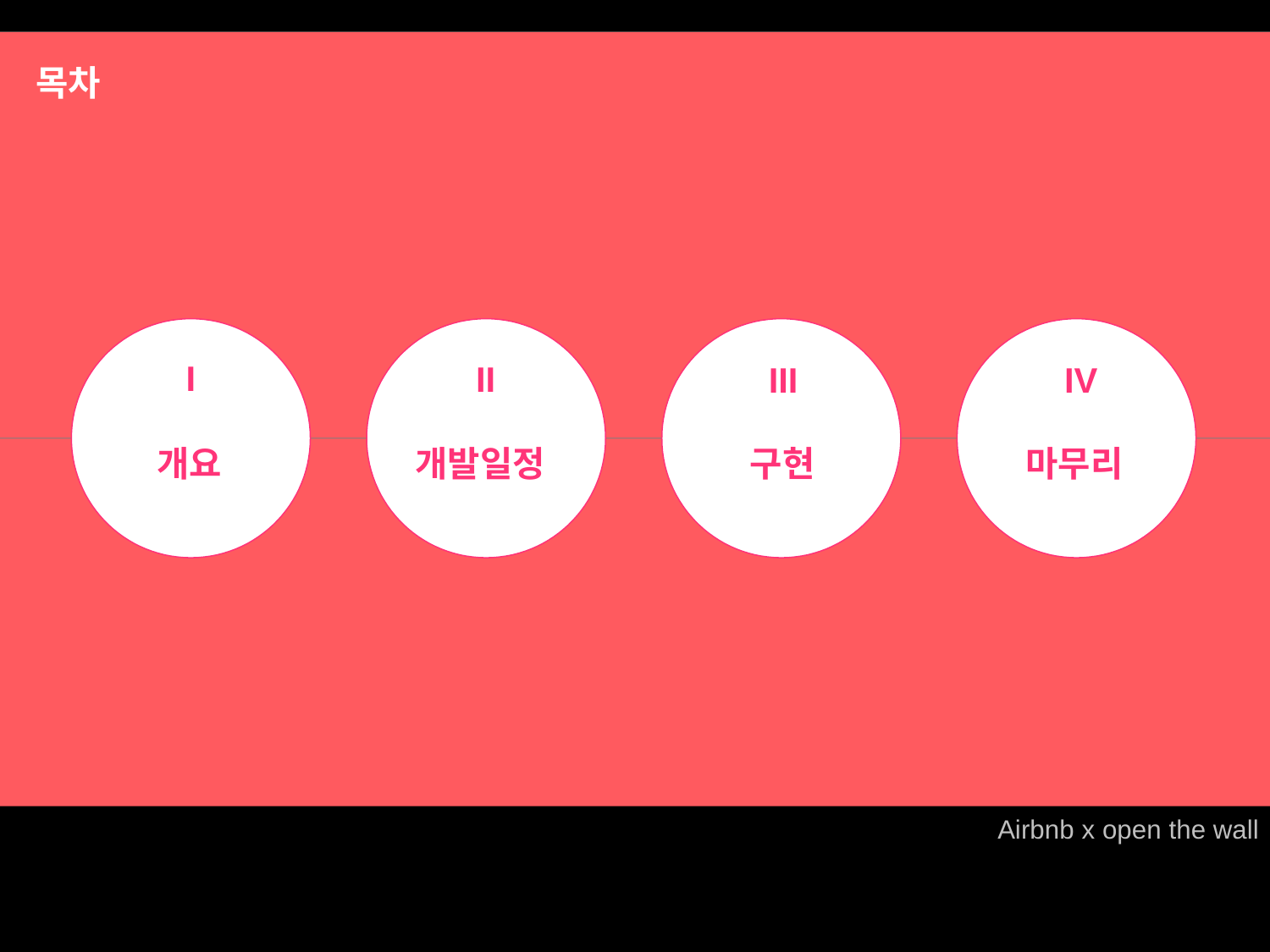

목차

I
II
III
IV

개발일정
구현
개요
마무리